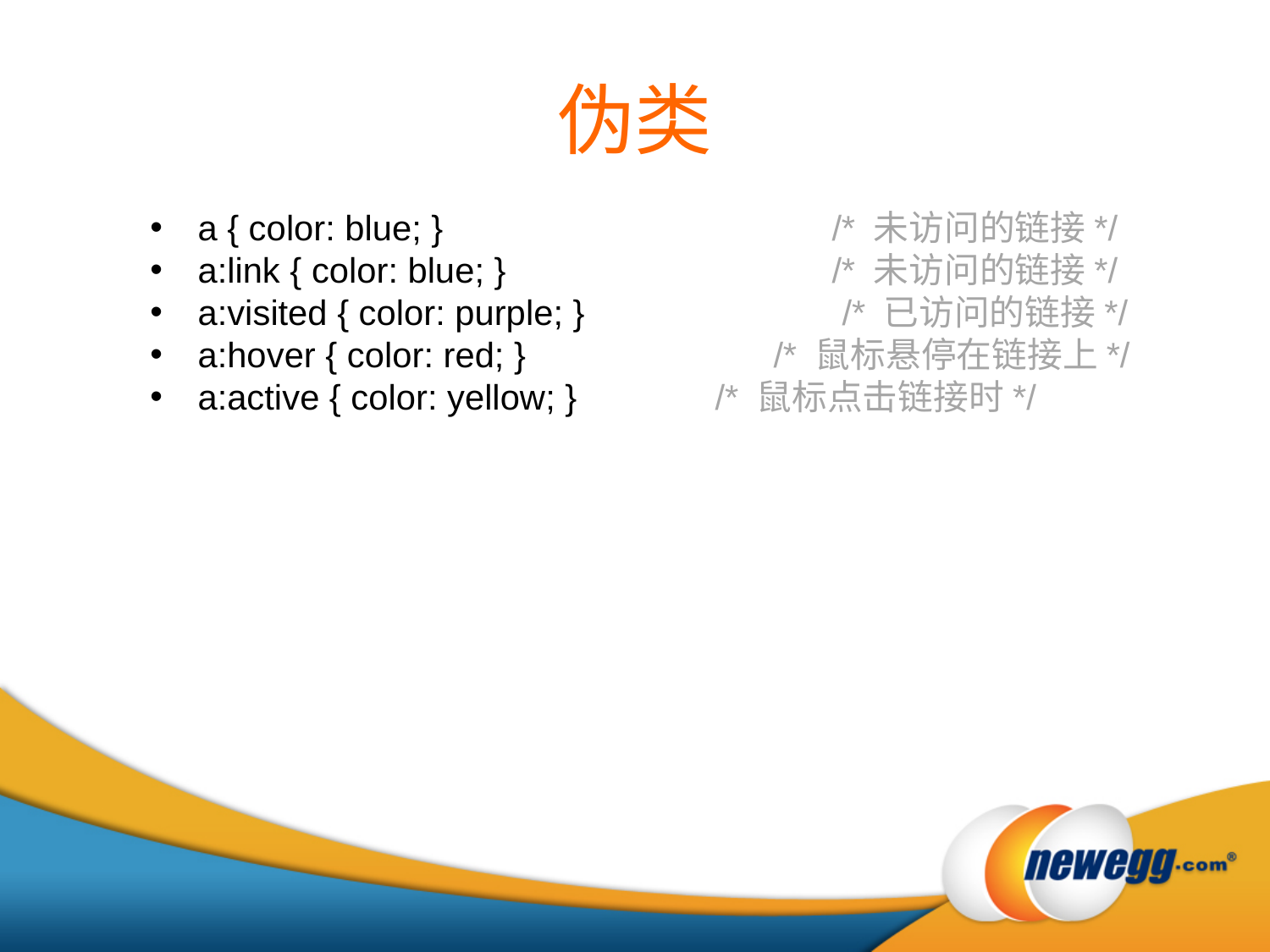

伪类
a { color: blue; }		                          /* 未访问的链接*/
a:link { color: blue; }	                          /* 未访问的链接*/
a:visited { color: purple; }	              /* 已访问的链接*/
a:hover { color: red; }	                    /* 鼠标悬停在链接上*/
a:active { color: yellow; }	              /* 鼠标点击链接时*/